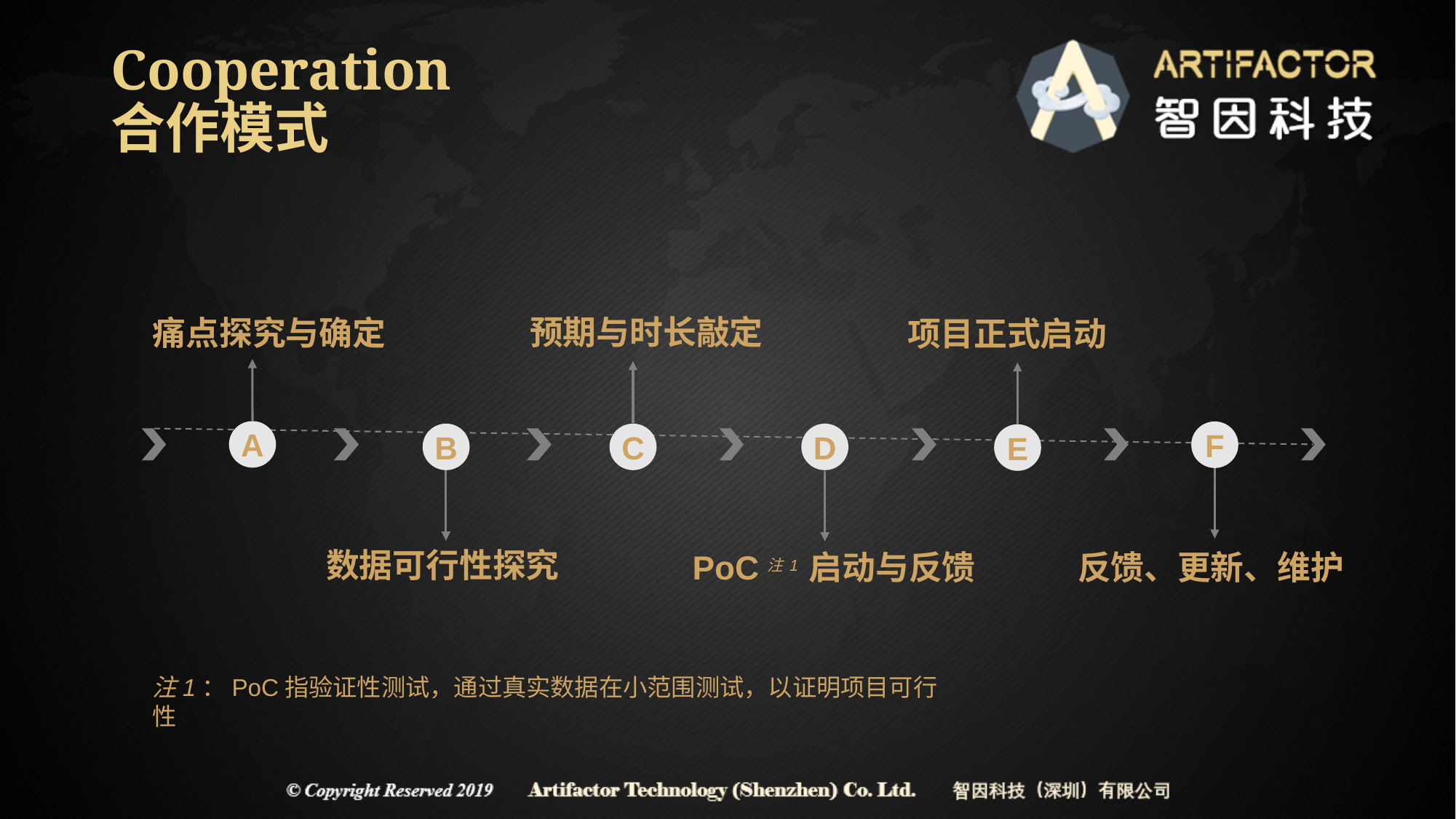

# Cooperation 合作模式
预期与时长敲定
痛点探究与确定
项目正式启动
A
F
B
C
D
E

数据可行性探究
PoC注1 启动与反馈
反馈、更新、维护
注1：PoC指验证性测试，通过真实数据在小范围测试，以证明项目可行性